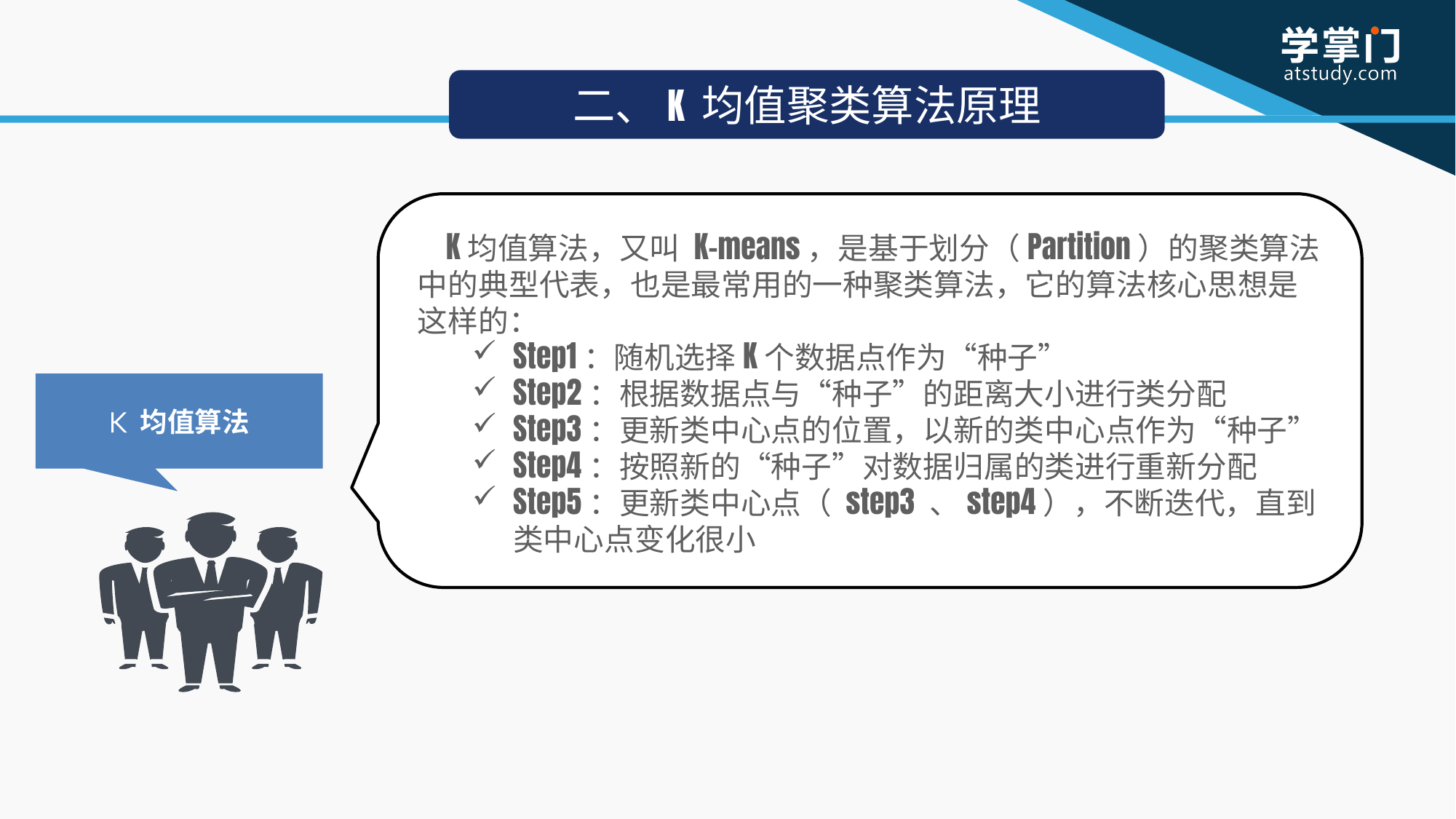

二、K 均值聚类算法原理

    K均值算法，又叫 K-means，是基于划分（Partition）的聚类算法中的典型代表，也是最常用的一种聚类算法，它的算法核心思想是这样的：
Step1：随机选择K个数据点作为“种子”
Step2：根据数据点与“种子”的距离大小进行类分配
Step3：更新类中心点的位置，以新的类中心点作为“种子”
Step4：按照新的“种子”对数据归属的类进行重新分配
Step5：更新类中心点（ step3 、step4），不断迭代，直到类中心点变化很小
K 均值算法